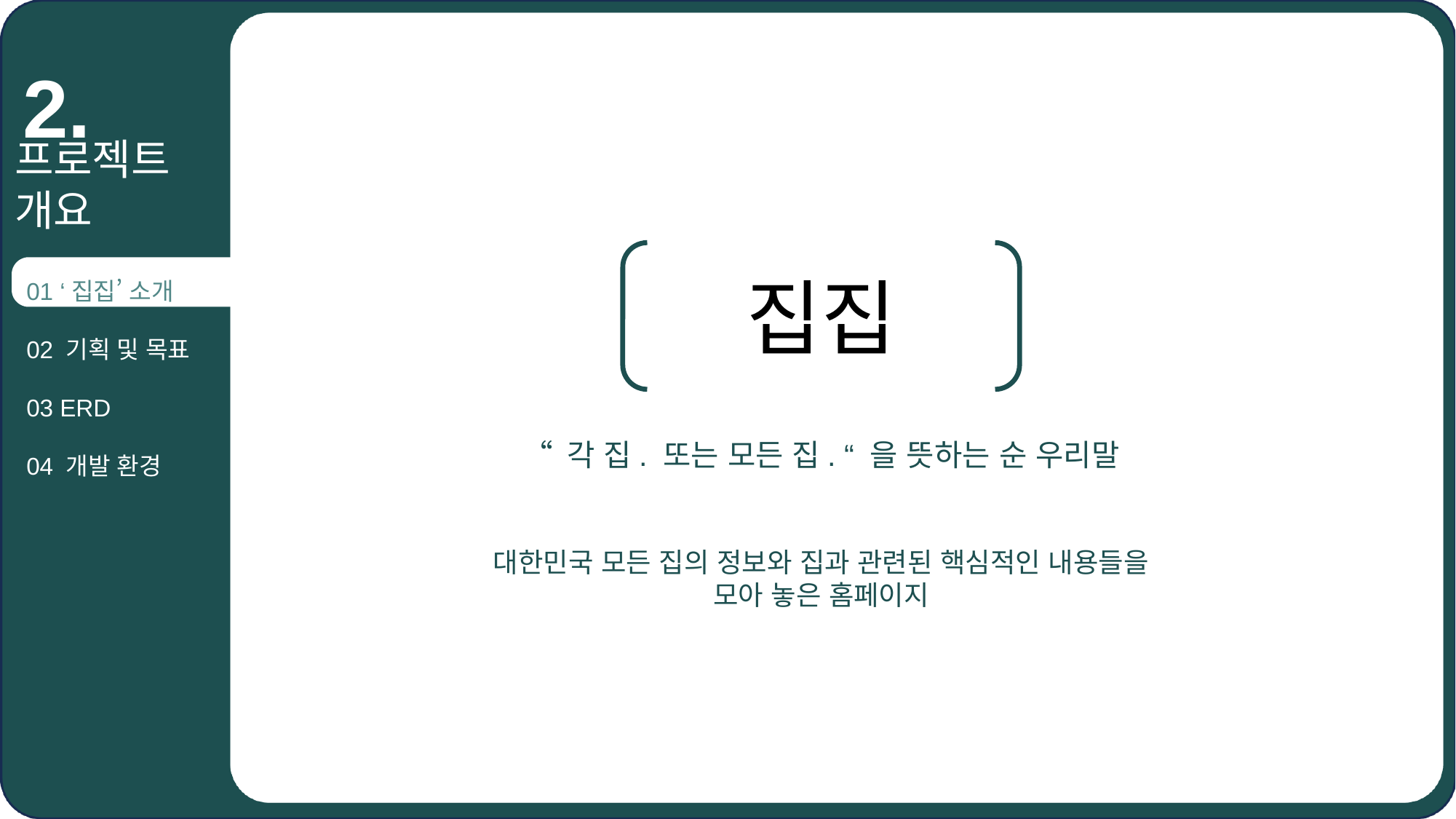

# 2.
프로젝트
개요
01 ‘집집’ 소개
02 기획 및 목표
03 ERD
04 개발 환경

집집
“ 각 집. 또는 모든 집. “ 을 뜻하는 순 우리말

대한민국 모든 집의 정보와 집과 관련된 핵심적인 내용들을 모아 놓은 홈페이지